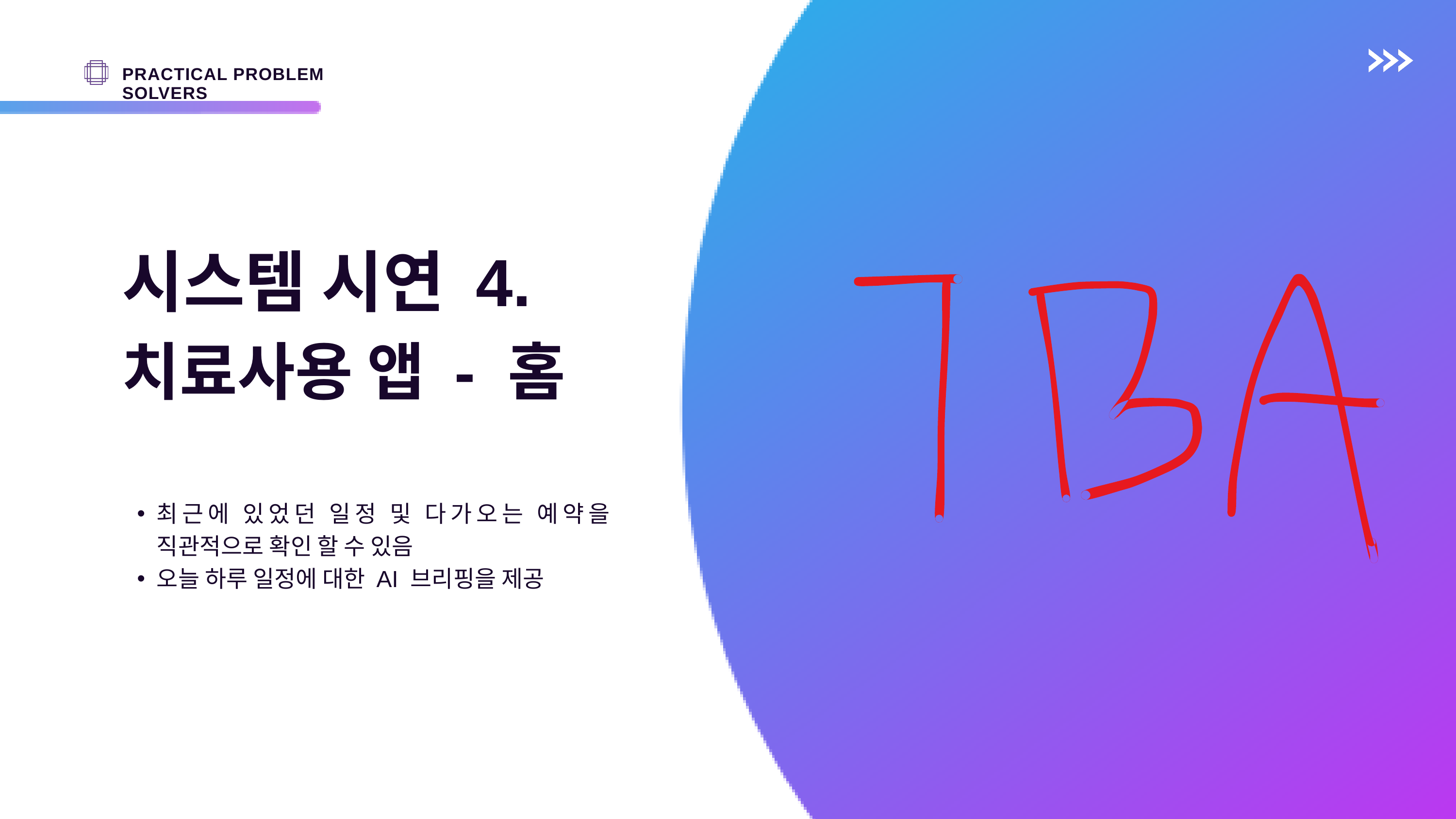

PRACTICAL PROBLEM SOLVERS

시스템 시연 4.
치료사용 앱 - 홈

최근에 있었던 일정 및 다가오는 예약을 직관적으로 확인 할 수 있음
오늘 하루 일정에 대한 AI 브리핑을 제공